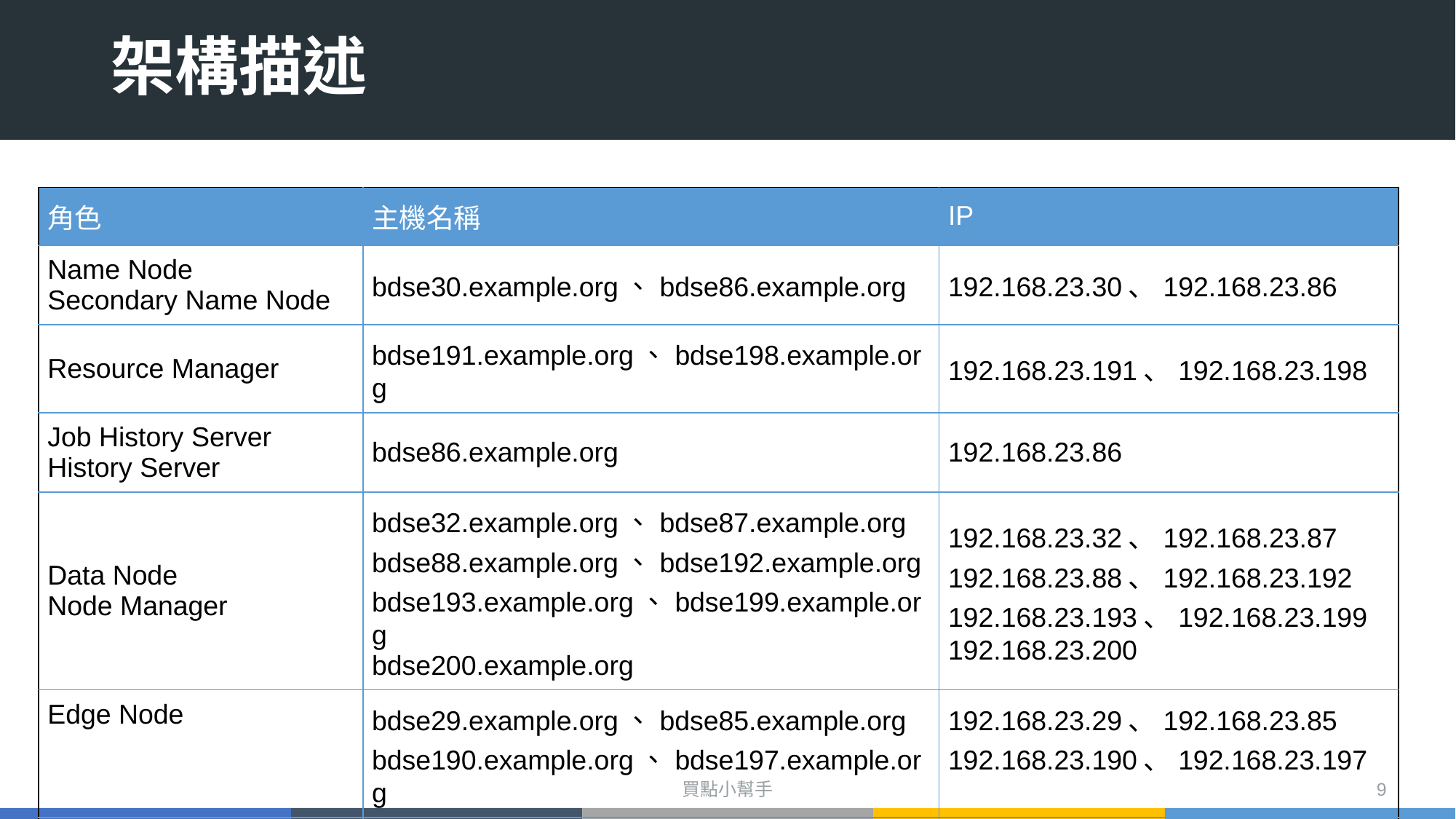

# 架構描述
| 角色 | 主機名稱 | IP |
| --- | --- | --- |
| Name Node Secondary Name Node | bdse30.example.org、bdse86.example.org | 192.168.23.30、192.168.23.86 |
| Resource Manager | bdse191.example.org、bdse198.example.org | 192.168.23.191、192.168.23.198 |
| Job History Server History Server | bdse86.example.org | 192.168.23.86 |
| Data Node Node Manager | bdse32.example.org、bdse87.example.org bdse88.example.org、bdse192.example.org bdse193.example.org、bdse199.example.org bdse200.example.org | 192.168.23.32、192.168.23.87 192.168.23.88、192.168.23.192 192.168.23.193、192.168.23.199 192.168.23.200 |
| Edge Node | bdse29.example.org、bdse85.example.org bdse190.example.org、bdse197.example.org | 192.168.23.29、192.168.23.85 192.168.23.190、192.168.23.197 |
| Ganglia | bdse31.example.org | 192.168.23.31 |
買點小幫手
9